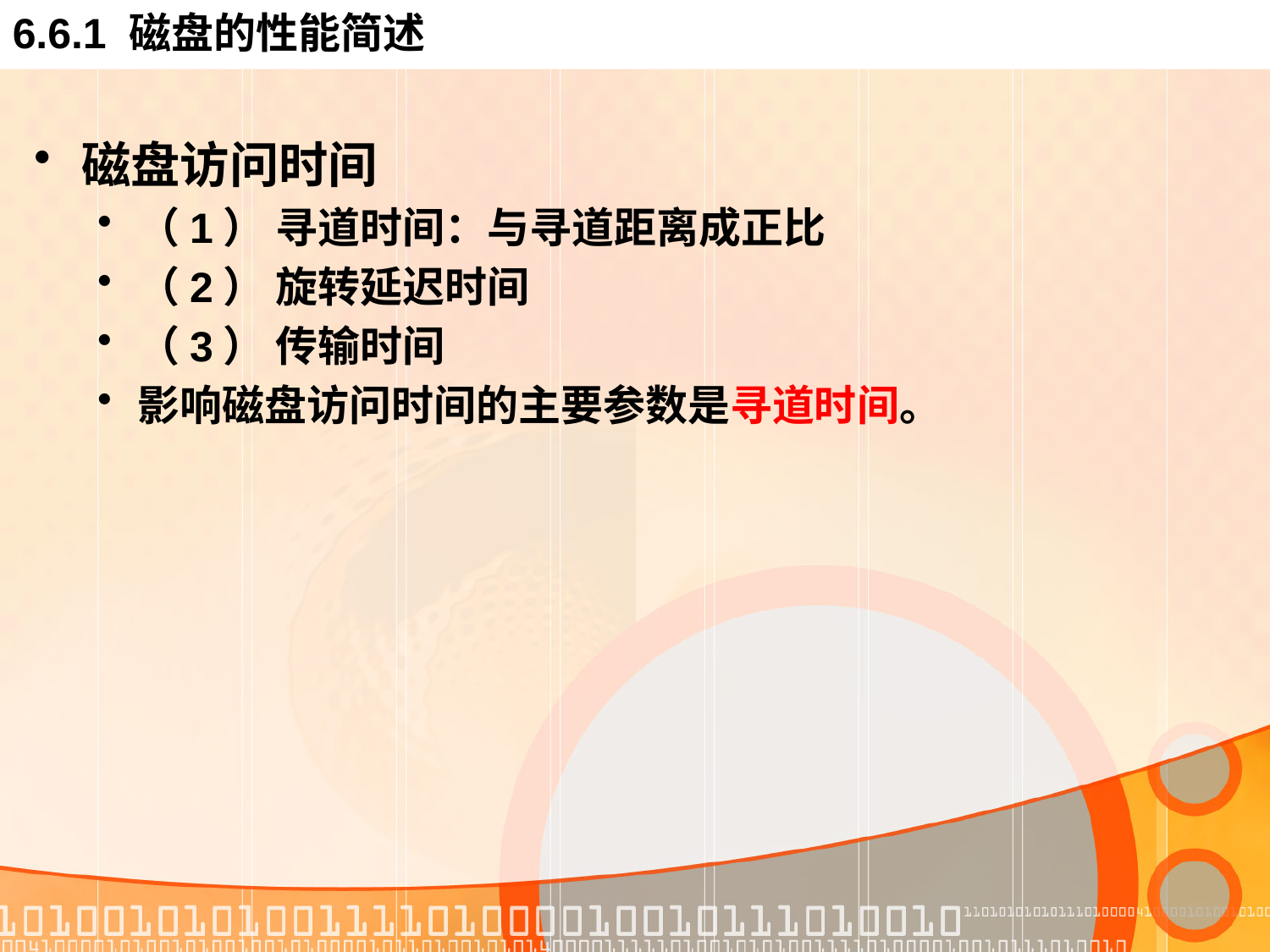

# 6.6.1 磁盘的性能简述
磁盘访问时间
（1） 寻道时间：与寻道距离成正比
（2） 旋转延迟时间
（3） 传输时间
影响磁盘访问时间的主要参数是寻道时间。